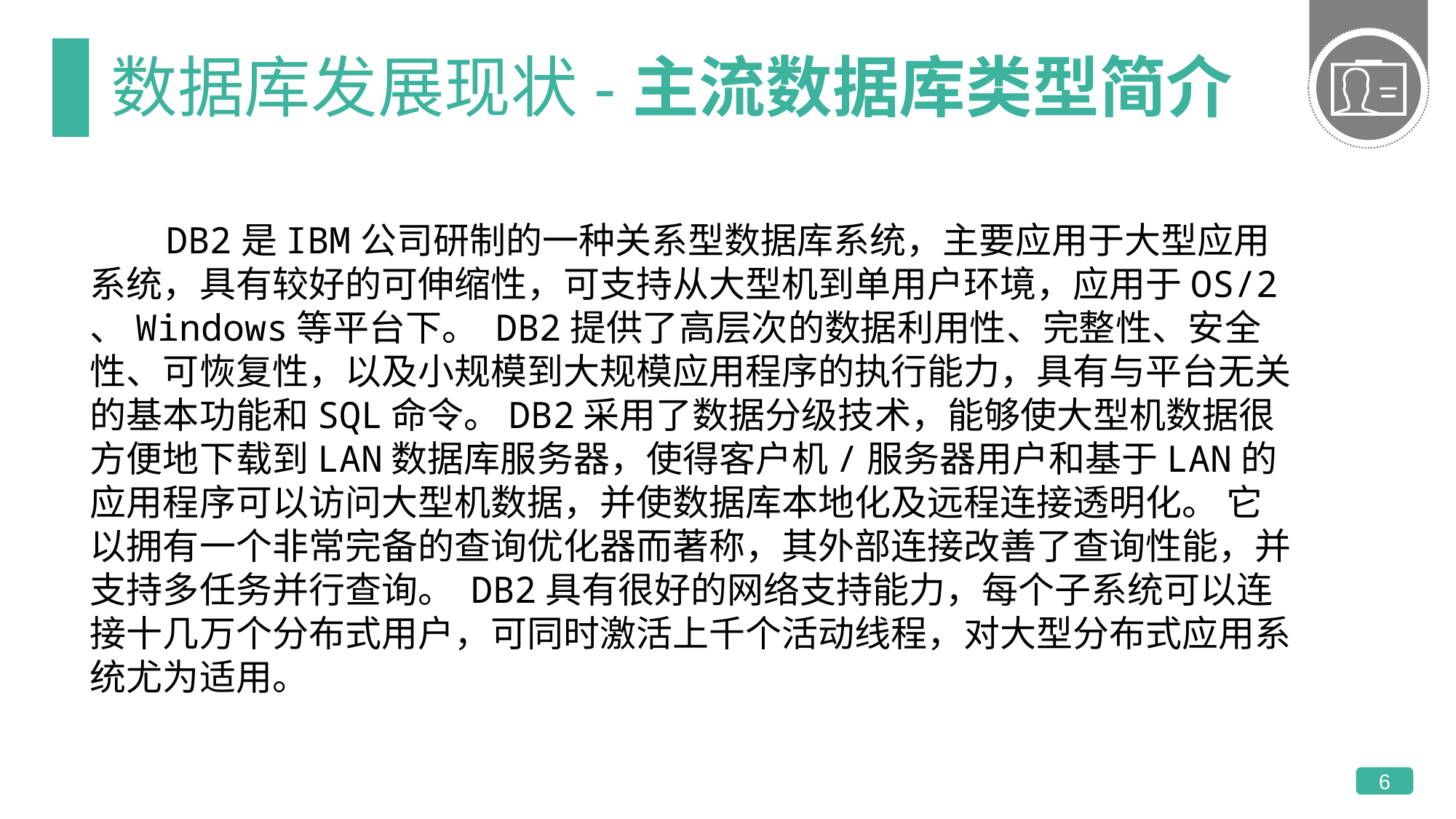

# 数据库发展现状-主流数据库类型简介
 DB2是IBM公司研制的一种关系型数据库系统，主要应用于大型应用系统，具有较好的可伸缩性，可支持从大型机到单用户环境，应用于OS/2、Windows等平台下。 DB2提供了高层次的数据利用性、完整性、安全性、可恢复性，以及小规模到大规模应用程序的执行能力，具有与平台无关的基本功能和SQL命令。DB2采用了数据分级技术，能够使大型机数据很方便地下载到LAN数据库服务器，使得客户机/服务器用户和基于LAN的应用程序可以访问大型机数据，并使数据库本地化及远程连接透明化。 它以拥有一个非常完备的查询优化器而著称，其外部连接改善了查询性能，并支持多任务并行查询。 DB2具有很好的网络支持能力，每个子系统可以连接十几万个分布式用户，可同时激活上千个活动线程，对大型分布式应用系统尤为适用。
6